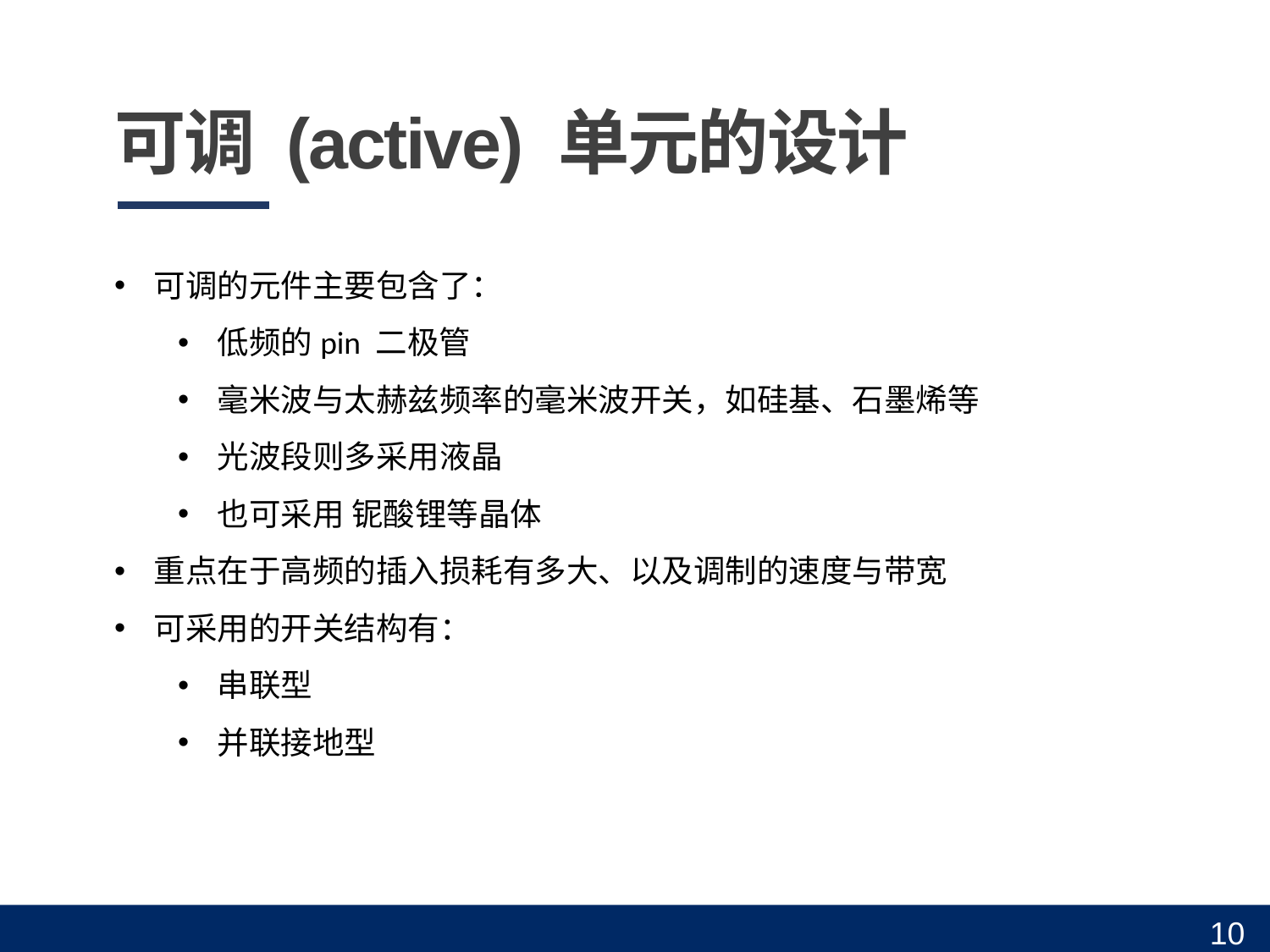

可调 (active) 单元的设计
可调的元件主要包含了：
低频的pin 二极管
毫米波与太赫兹频率的毫米波开关，如硅基、石墨烯等
光波段则多采用液晶
也可采用 铌酸锂等晶体
重点在于高频的插入损耗有多大、以及调制的速度与带宽
可采用的开关结构有：
串联型
并联接地型

10